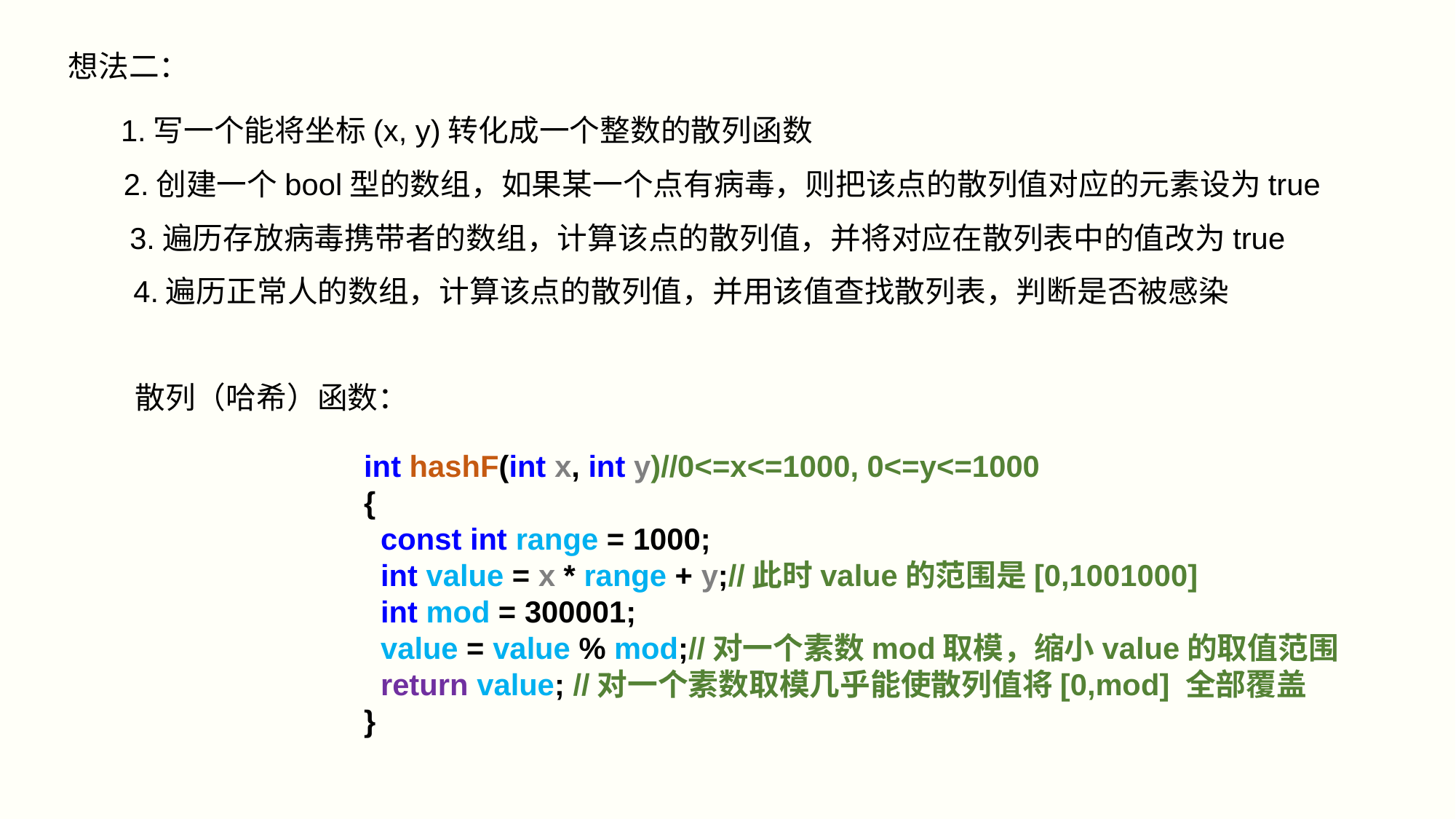

想法二：
1.写一个能将坐标(x, y)转化成一个整数的散列函数
2.创建一个bool型的数组，如果某一个点有病毒，则把该点的散列值对应的元素设为true
3.遍历存放病毒携带者的数组，计算该点的散列值，并将对应在散列表中的值改为true
4.遍历正常人的数组，计算该点的散列值，并用该值查找散列表，判断是否被感染
散列（哈希）函数：
int hashF(int x, int y)//0<=x<=1000, 0<=y<=1000
{
  const int range = 1000;
  int value = x * range + y;//此时value的范围是[0,1001000]
  int mod = 300001;
  value = value % mod;//对一个素数mod取模，缩小value的取值范围
  return value; //对一个素数取模几乎能使散列值将[0,mod] 全部覆盖
}